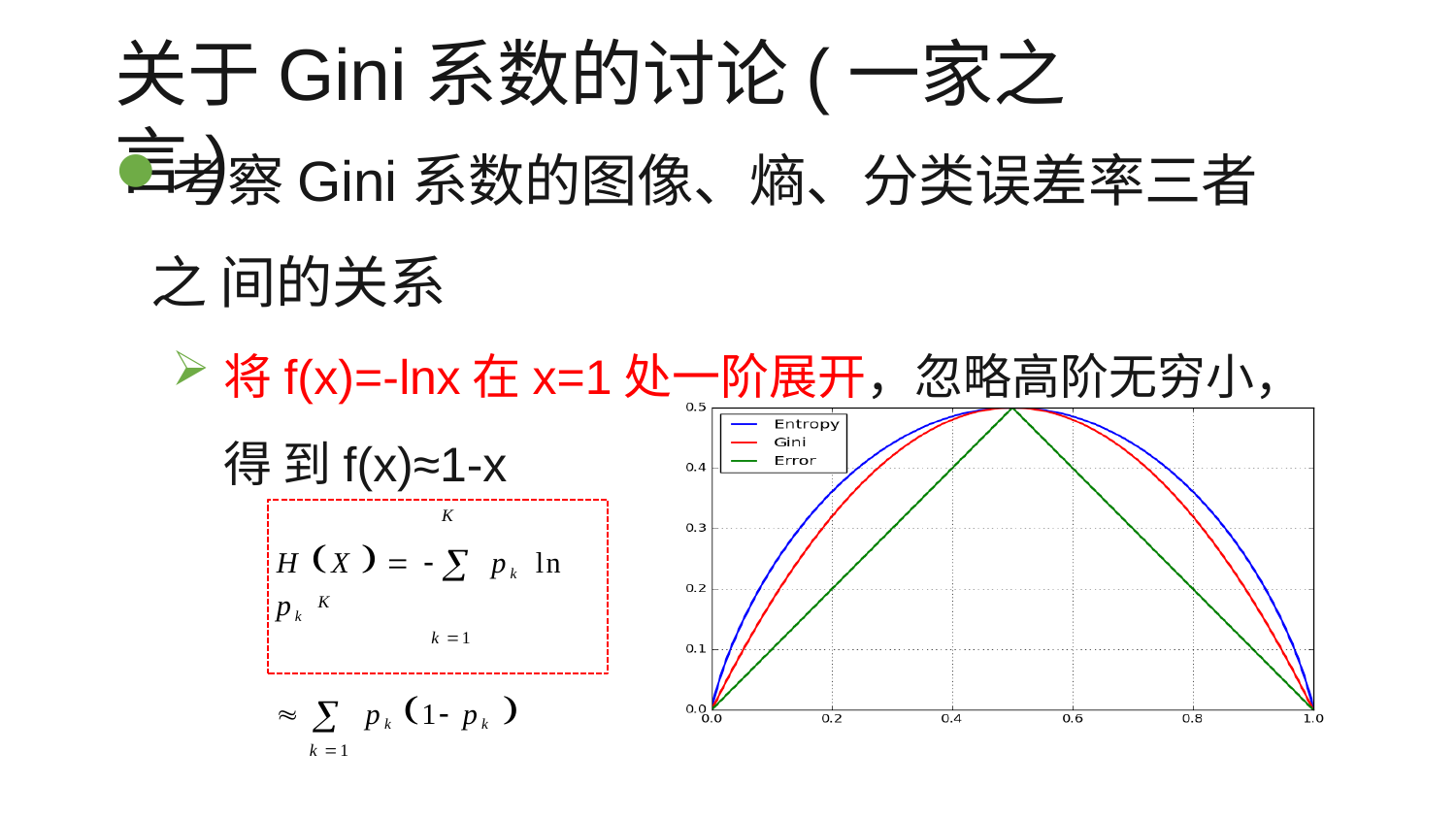

# 关于Gini系数的讨论(一家之言)
考察Gini系数的图像、熵、分类误差率三者之 间的关系
将f(x)=-lnx在x=1处一阶展开，忽略高阶无穷小，得 到f(x)≈1-x

H (X ) = −∑ pk ln pk
k =1
≈ ∑ pk (1− pk )
k =1

K
K